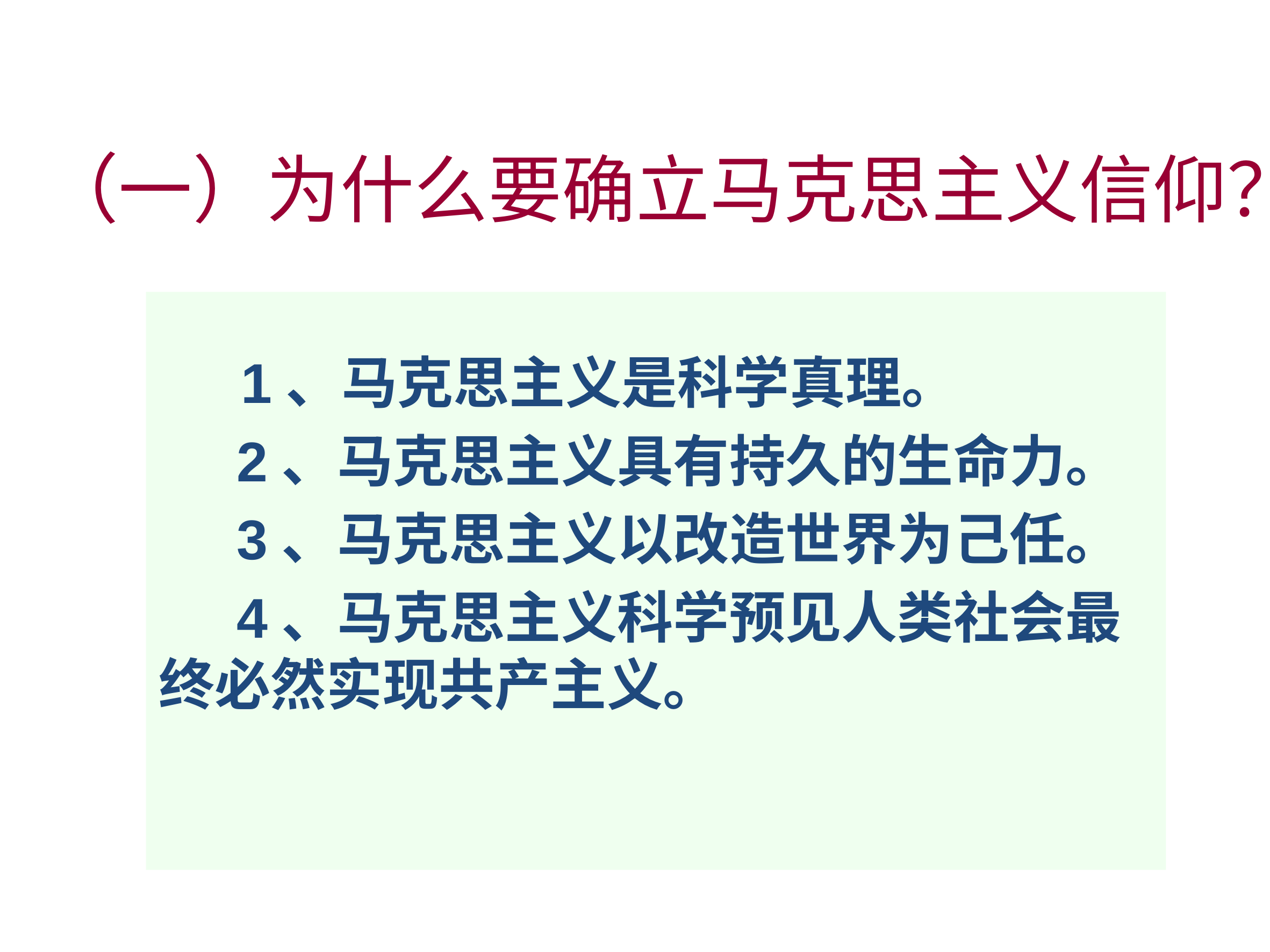

（一）为什么要确立马克思主义信仰？

      1、马克思主义是科学真理。
     2、马克思主义具有持久的生命力。
     3、马克思主义以改造世界为己任。
     4、马克思主义科学预见人类社会最终必然实现共产主义。